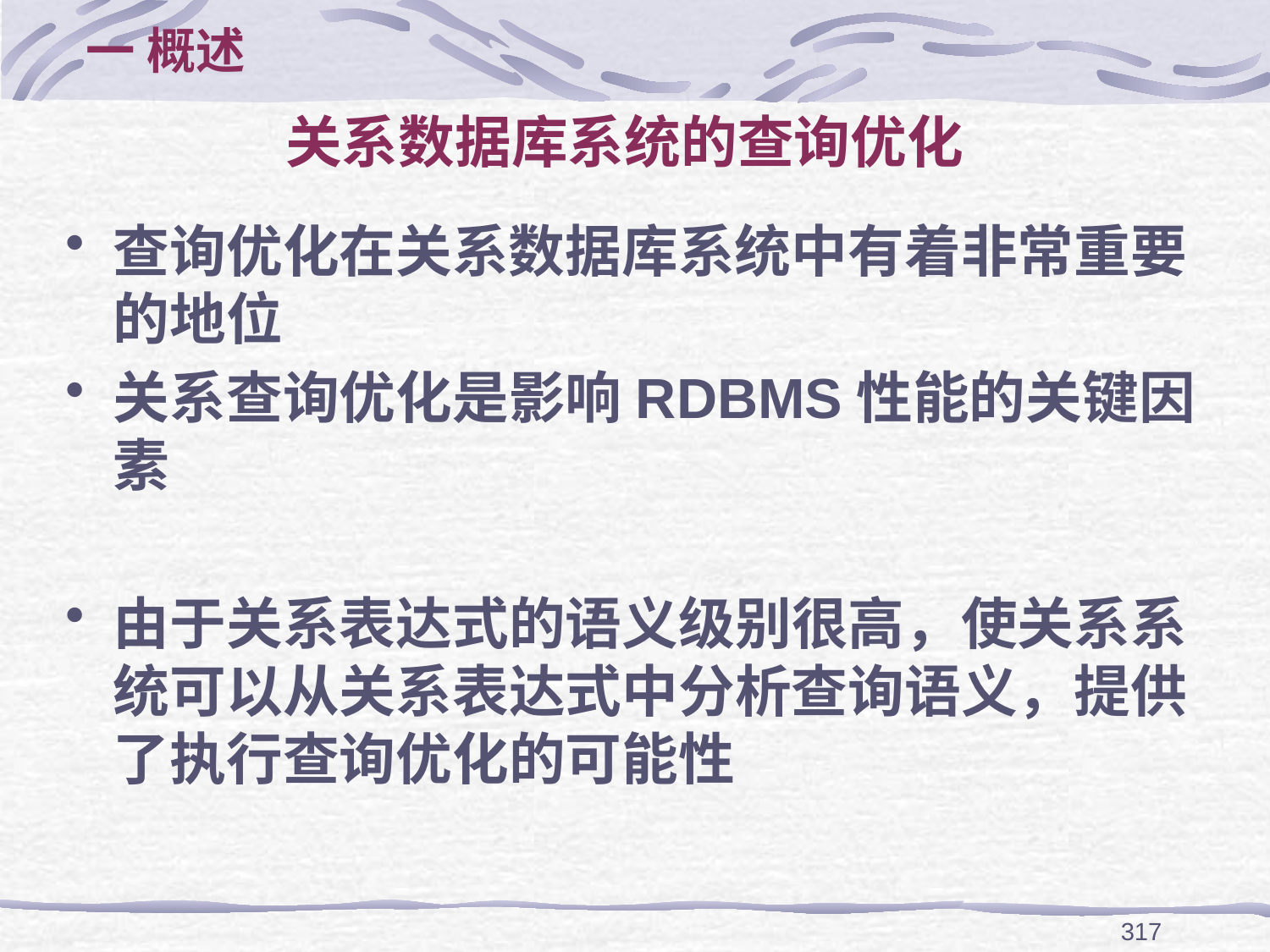

一 概述
# 关系数据库系统的查询优化
查询优化在关系数据库系统中有着非常重要的地位
关系查询优化是影响RDBMS性能的关键因素

由于关系表达式的语义级别很高，使关系系统可以从关系表达式中分析查询语义，提供了执行查询优化的可能性
317